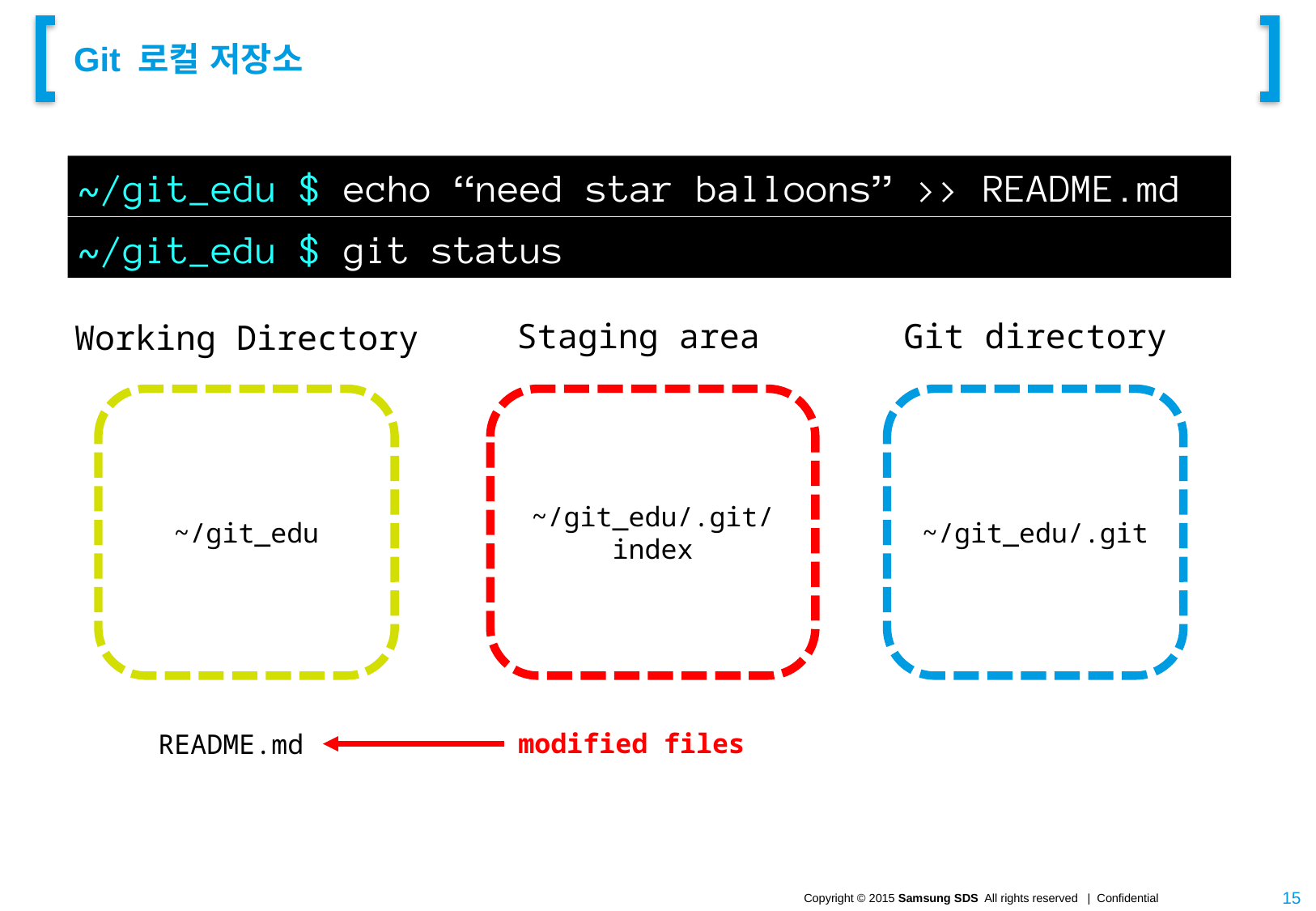

# Git 로컬 저장소
~/git_edu $ echo “need star balloons” >> README.md
~/git_edu $ git status
Staging area
Git directory
Working Directory
~/git_edu
~/git_edu/.git/index
~/git_edu/.git
modified files
README.md